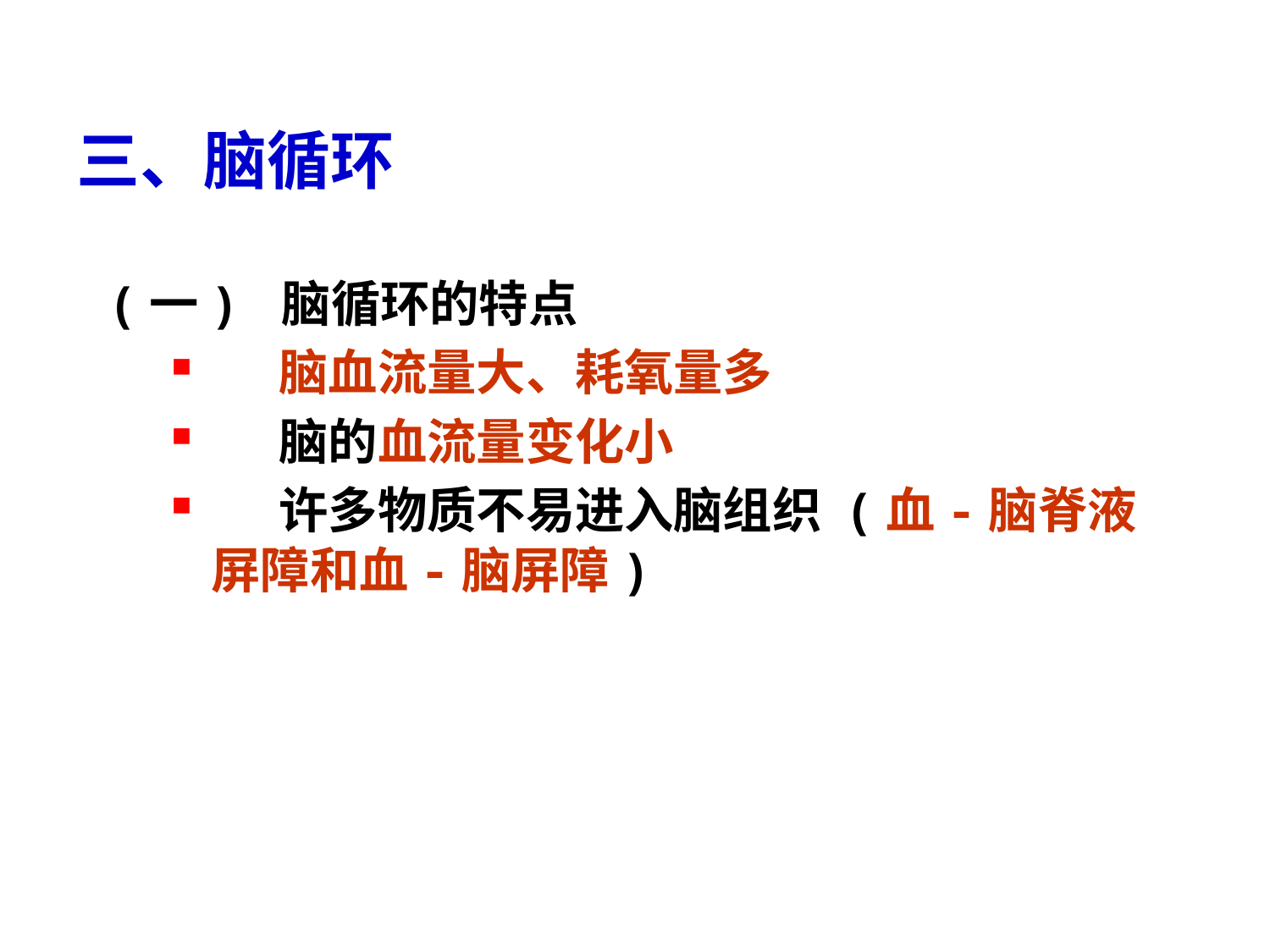

# 三、脑循环
(一) 脑循环的特点
     脑血流量大、耗氧量多
     脑的血流量变化小
     许多物质不易进入脑组织 (血-脑脊液屏障和血-脑屏障)